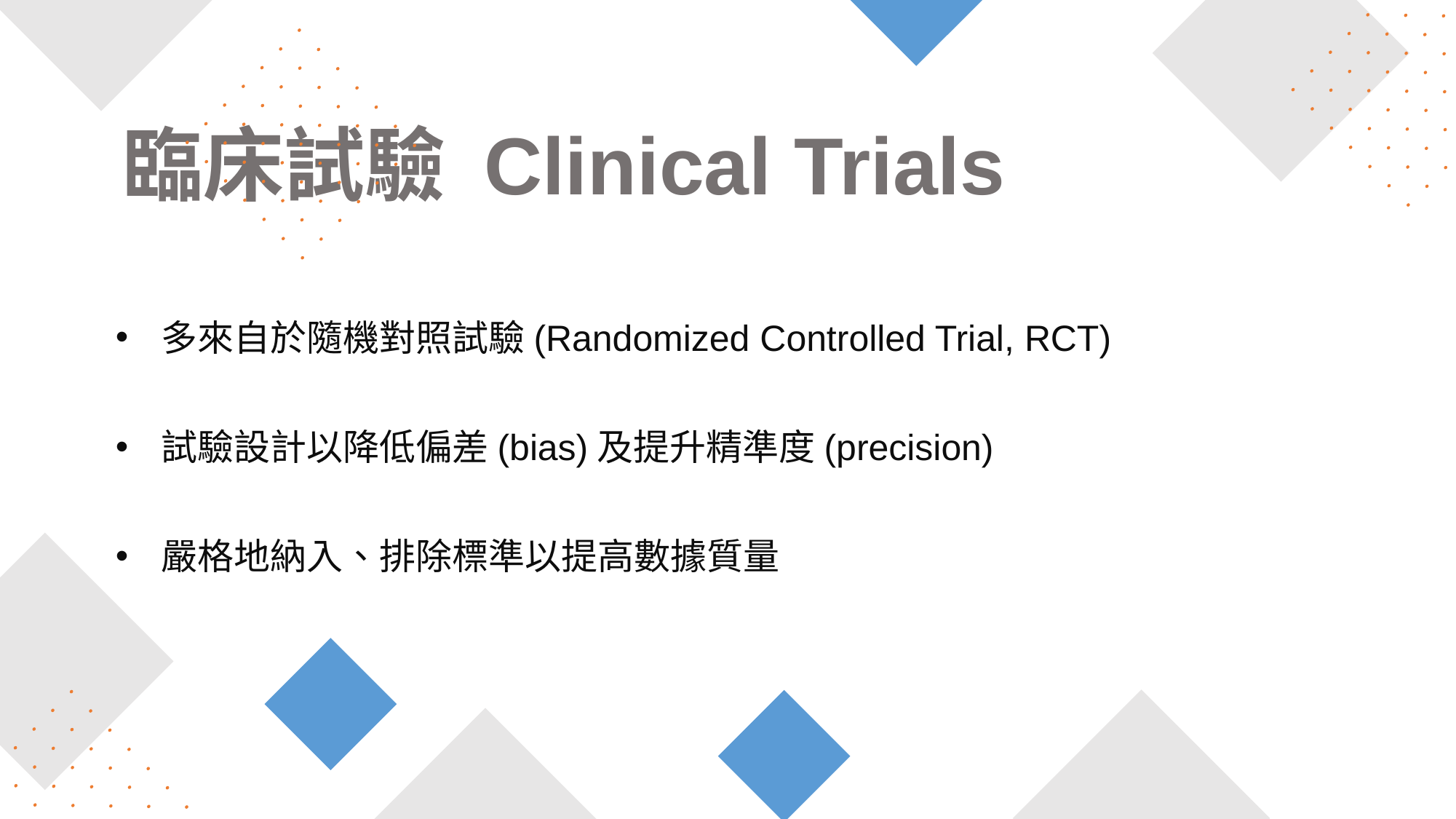

# 臨床試驗 Clinical Trials
多來自於隨機對照試驗(Randomized Controlled Trial, RCT)

試驗設計以降低偏差(bias)及提升精準度(precision)

嚴格地納入、排除標準以提高數據質量